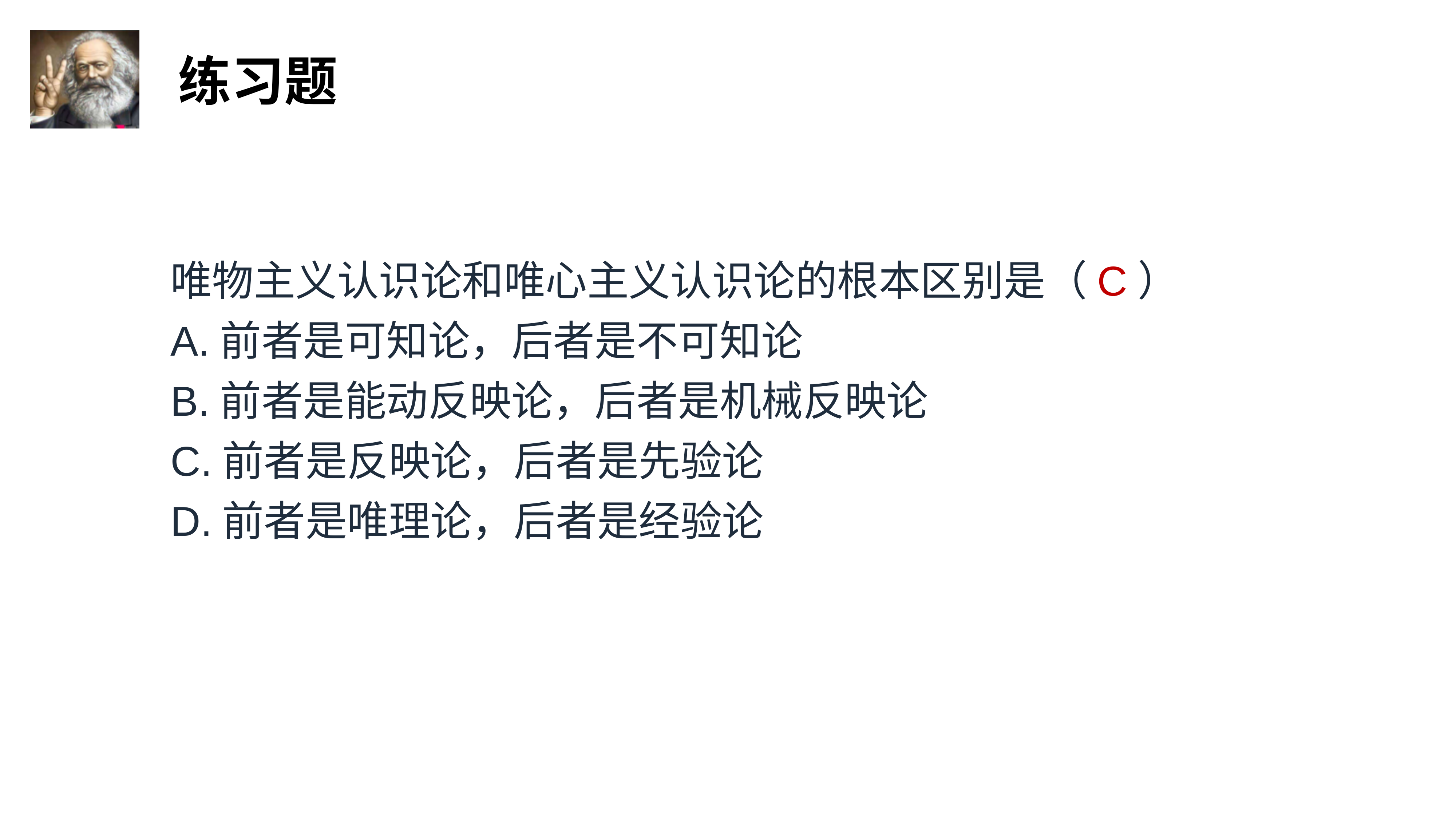

唯物主义认识论和唯心主义认识论的根本区别是（C）
A.前者是可知论，后者是不可知论
B.前者是能动反映论，后者是机械反映论
C.前者是反映论，后者是先验论
D.前者是唯理论，后者是经验论